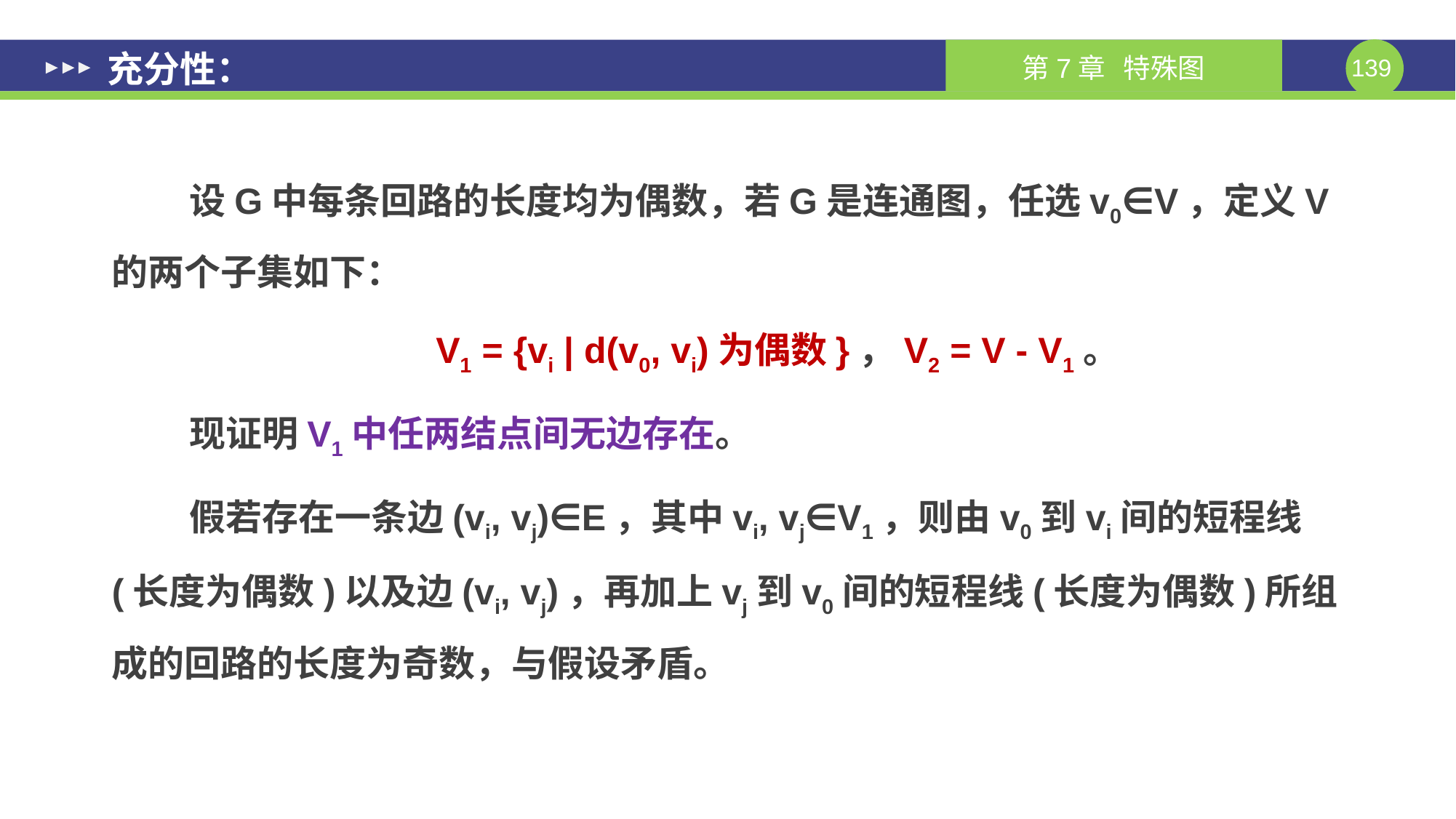

# 充分性：
设G中每条回路的长度均为偶数，若G是连通图，任选v0∈V，定义V的两个子集如下：
V1 = {vi | d(v0, vi)为偶数}，	V2 = V - V1。
现证明V1中任两结点间无边存在。
假若存在一条边(vi, vj)∈E，其中vi, vj∈V1，则由v0到vi间的短程线(长度为偶数)以及边(vi, vj)，再加上vj到v0间的短程线(长度为偶数)所组成的回路的长度为奇数，与假设矛盾。